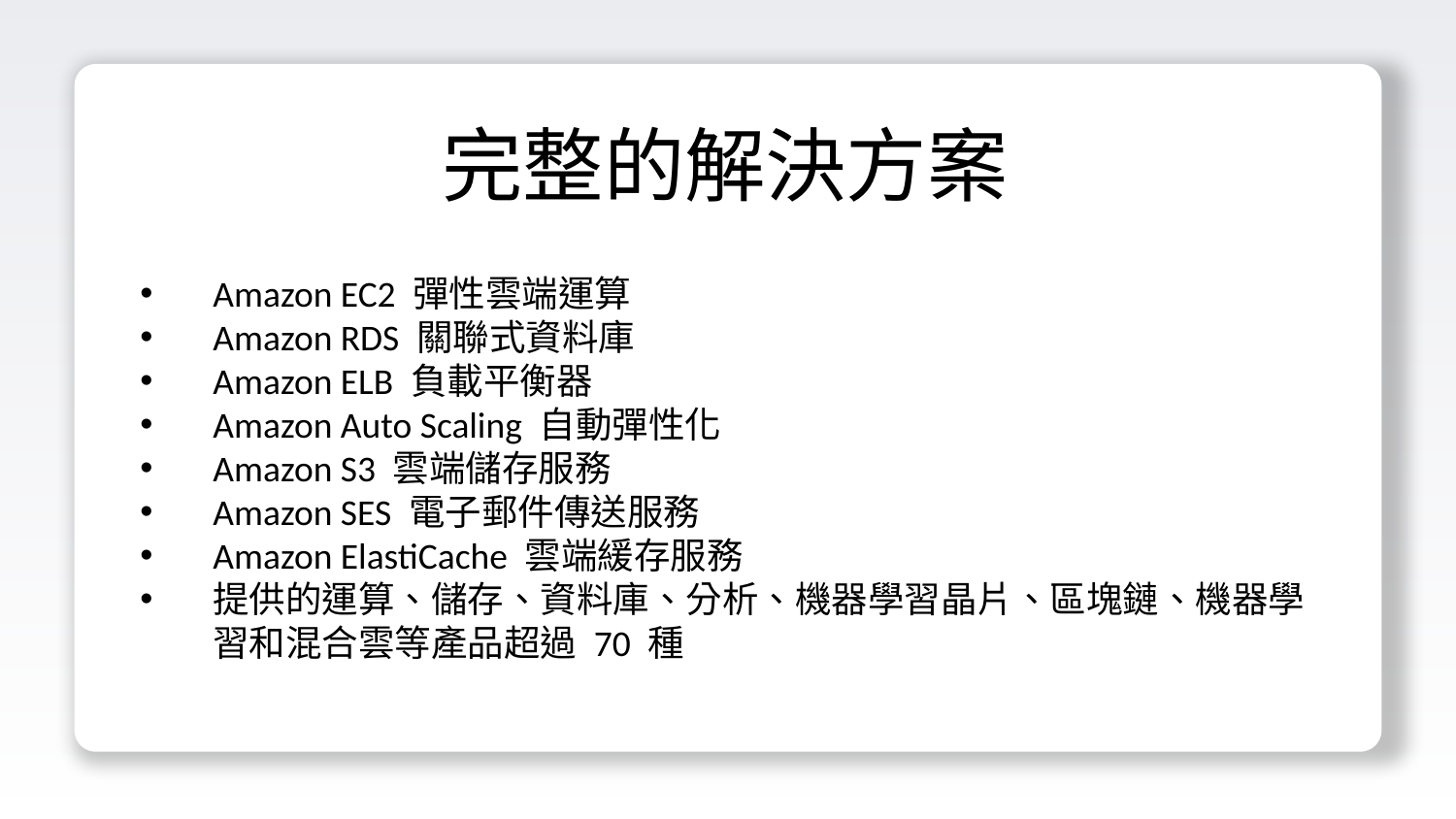

完整的解決方案
Amazon EC2 彈性雲端運算
Amazon RDS 關聯式資料庫
Amazon ELB 負載平衡器
Amazon Auto Scaling 自動彈性化
Amazon S3 雲端儲存服務
Amazon SES 電子郵件傳送服務
Amazon ElastiCache 雲端緩存服務
提供的運算、儲存、資料庫、分析、機器學習晶片、區塊鏈、機器學習和混合雲等產品超過 70 種